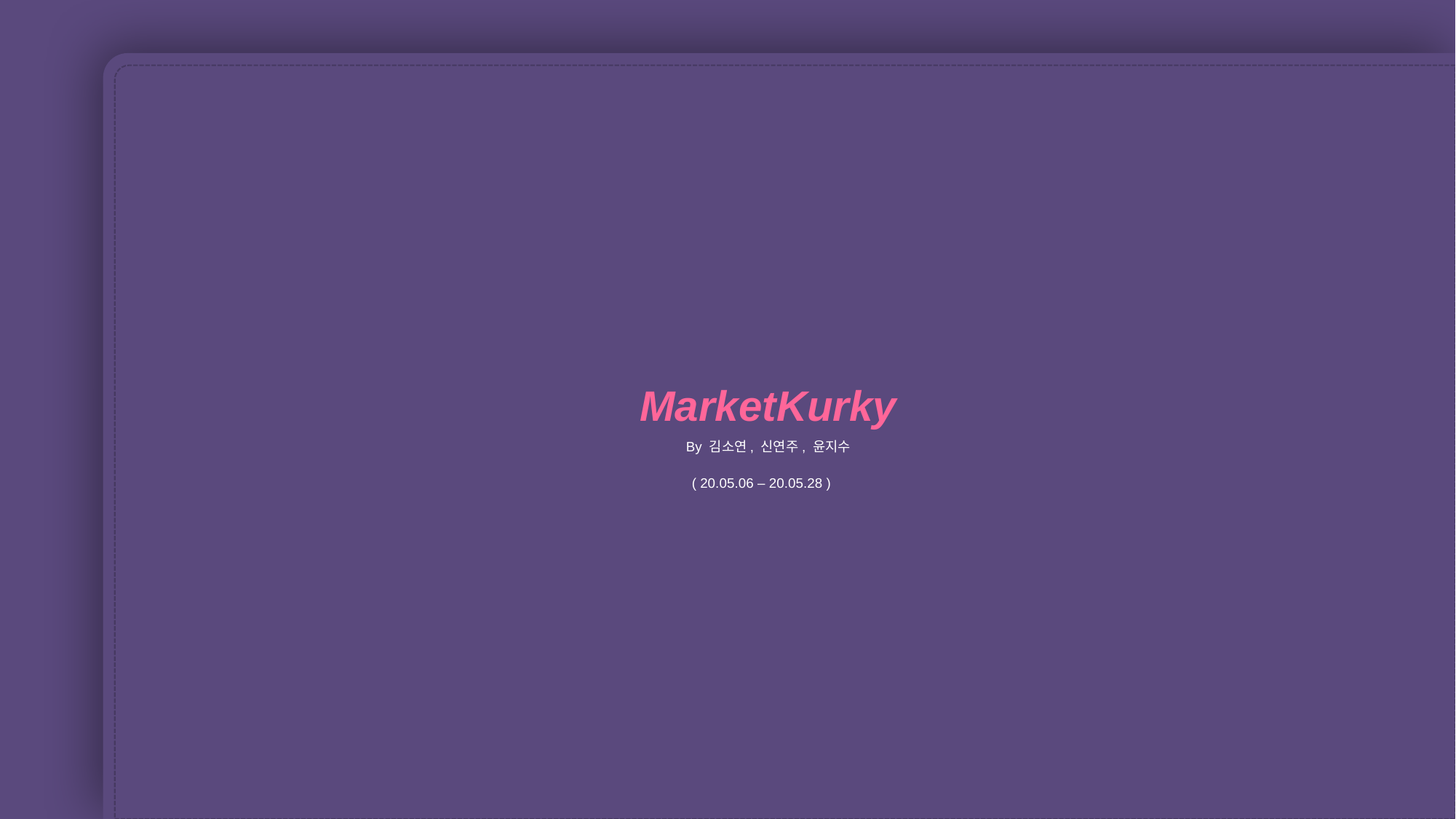

MarketKurky
By 김소연, 신연주, 윤지수
( 20.05.06 – 20.05.28 )